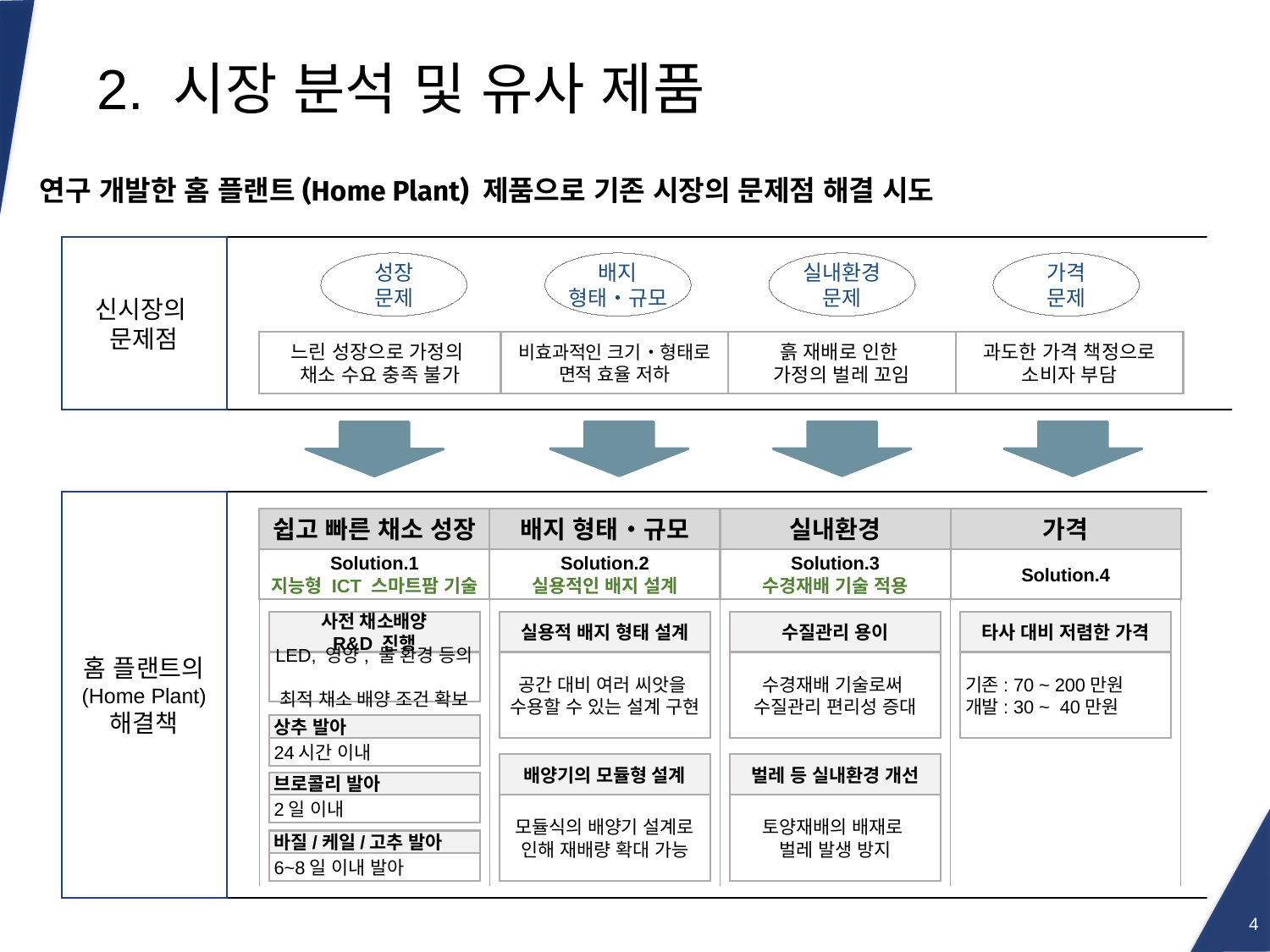

# 2. 시장 분석 및 유사 제품
연구 개발한 홈 플랜트(Home Plant) 제품으로 기존 시장의 문제점 해결 시도
신시장의
문제점
성장
문제
배지
형태‧규모
실내환경
문제
가격
문제
느린 성장으로 가정의
채소 수요 충족 불가
비효과적인 크기‧형태로 면적 효율 저하
흙 재배로 인한
가정의 벌레 꼬임
과도한 가격 책정으로 소비자 부담

홈 플랜트의
(Home Plant)
해결책
쉽고 빠른 채소 성장
배지 형태‧규모
실내환경
가격
Solution.1
지능형 ICT 스마트팜 기술
Solution.2
실용적인 배지 설계
Solution.3
수경재배 기술 적용
Solution.4
사전 채소배양
R&D 진행
실용적 배지 형태 설계
수질관리 용이
타사 대비 저렴한 가격
LED, 영양, 물 환경 등의
최적 채소 배양 조건 확보
공간 대비 여러 씨앗을
수용할 수 있는 설계 구현
수경재배 기술로써
수질관리 편리성 증대
기존: 70 ~ 200만원
개발: 30 ~  40만원
상추 발아
24시간 이내
배양기의 모듈형 설계
벌레 등 실내환경 개선
브로콜리 발아
2일 이내
모듈식의 배양기 설계로 인해 재배량 확대 가능
토양재배의 배재로
벌레 발생 방지
바질/케일/고추 발아
6~8일 이내 발아
4